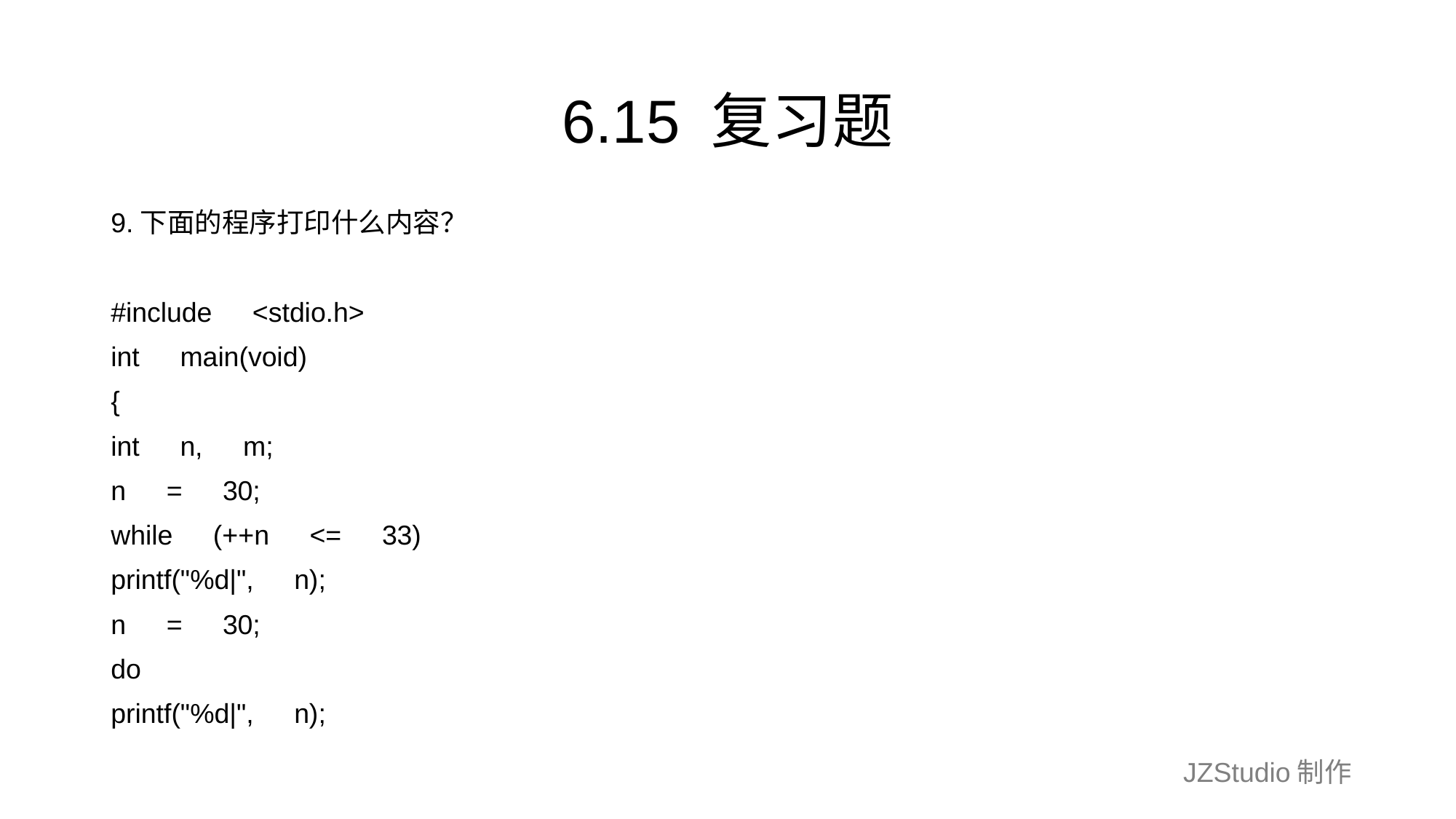

# 6.15 复习题
9.下面的程序打印什么内容？

#include　<stdio.h>
int　main(void)
{
int　n,　m;
n　=　30;
while　(++n　<=　33)
printf("%d|",　n);
n　=　30;
do
printf("%d|",　n);